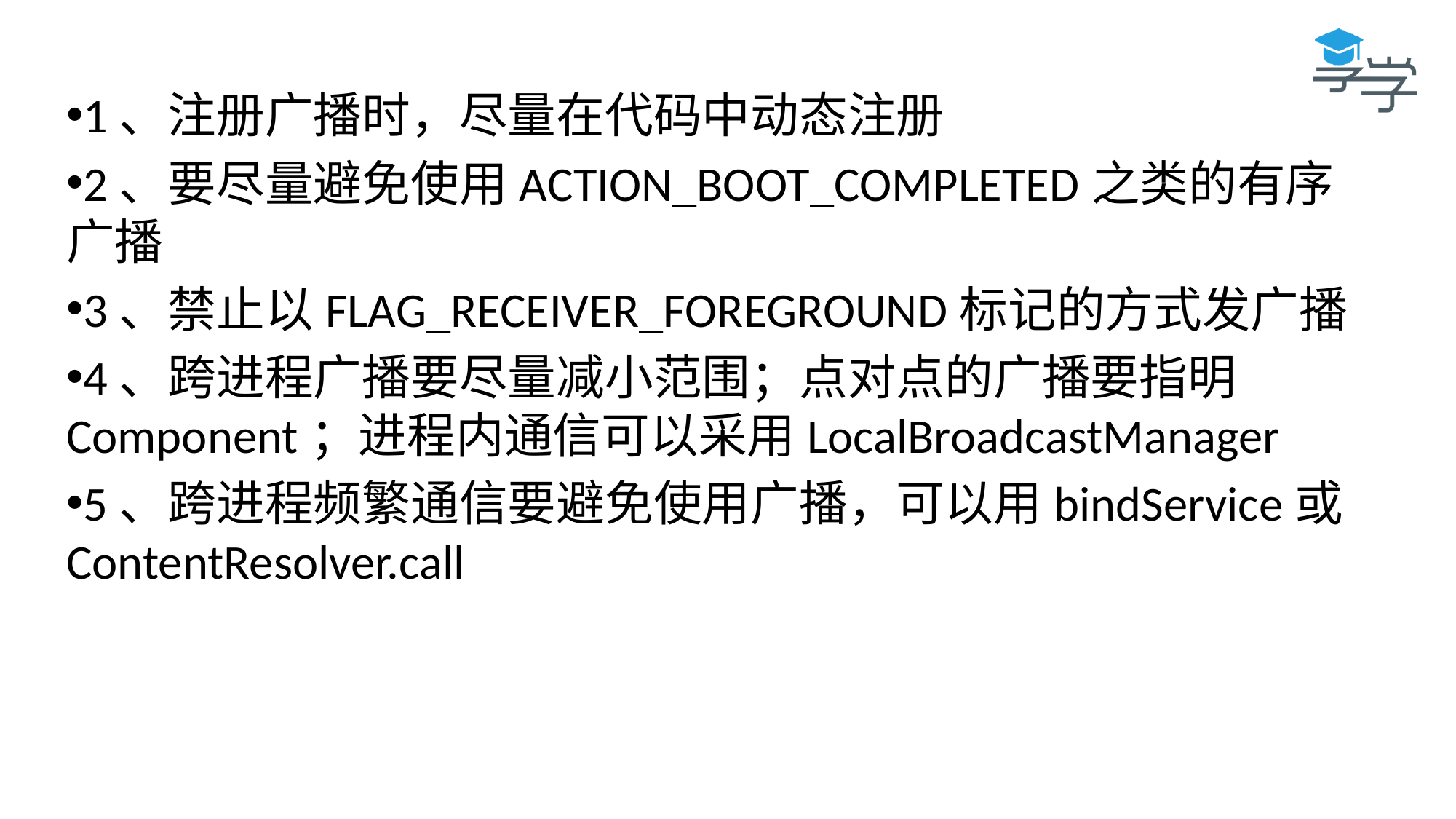

1、注册广播时，尽量在代码中动态注册
2、要尽量避免使用ACTION_BOOT_COMPLETED之类的有序广播
3、禁止以FLAG_RECEIVER_FOREGROUND标记的方式发广播
4、跨进程广播要尽量减小范围；点对点的广播要指明Component；进程内通信可以采用LocalBroadcastManager
5、跨进程频繁通信要避免使用广播，可以用bindService或ContentResolver.call